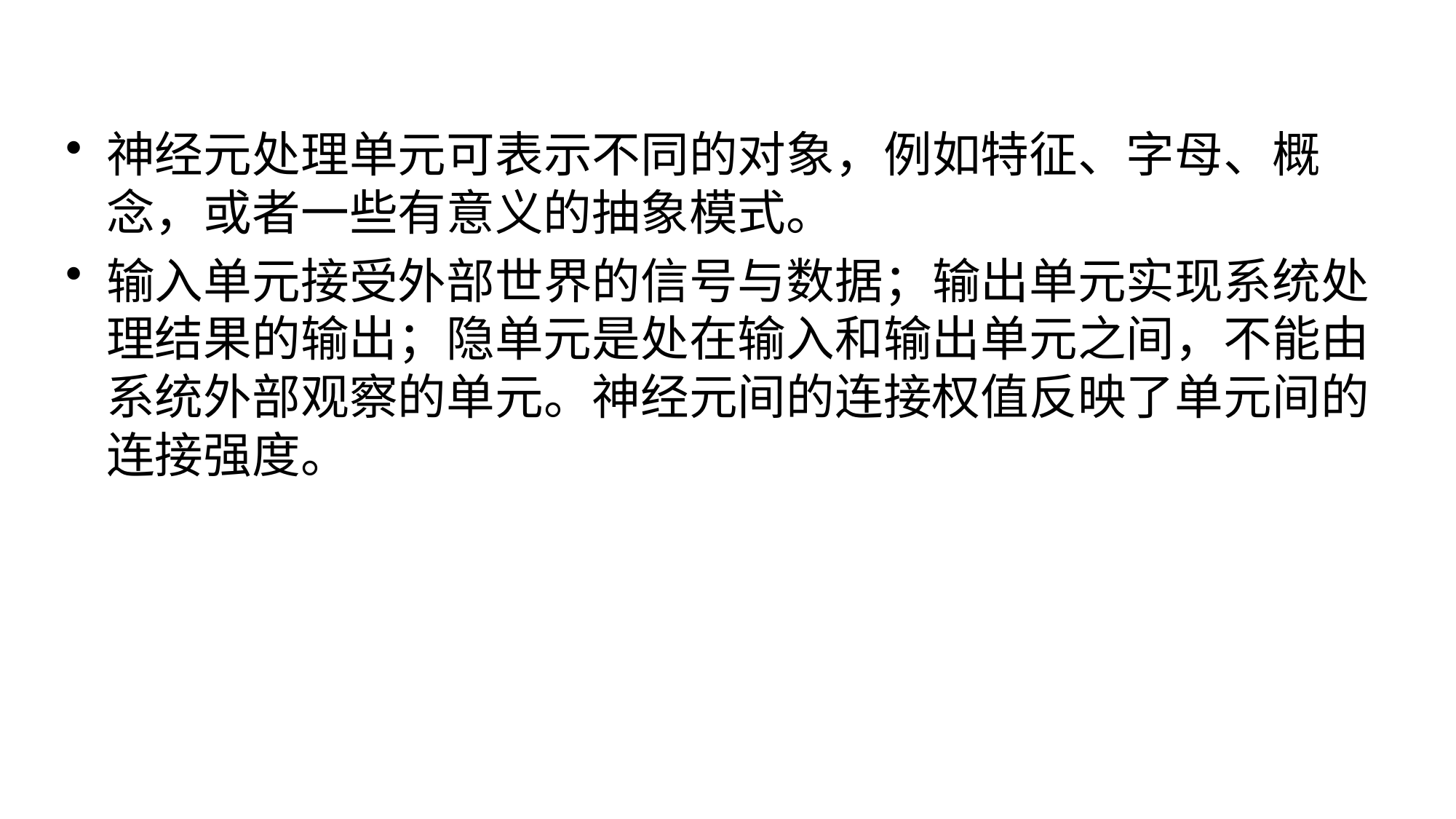

神经元处理单元可表示不同的对象，例如特征、字母、概念，或者一些有意义的抽象模式。
输入单元接受外部世界的信号与数据；输出单元实现系统处理结果的输出；隐单元是处在输入和输出单元之间，不能由系统外部观察的单元。神经元间的连接权值反映了单元间的连接强度。